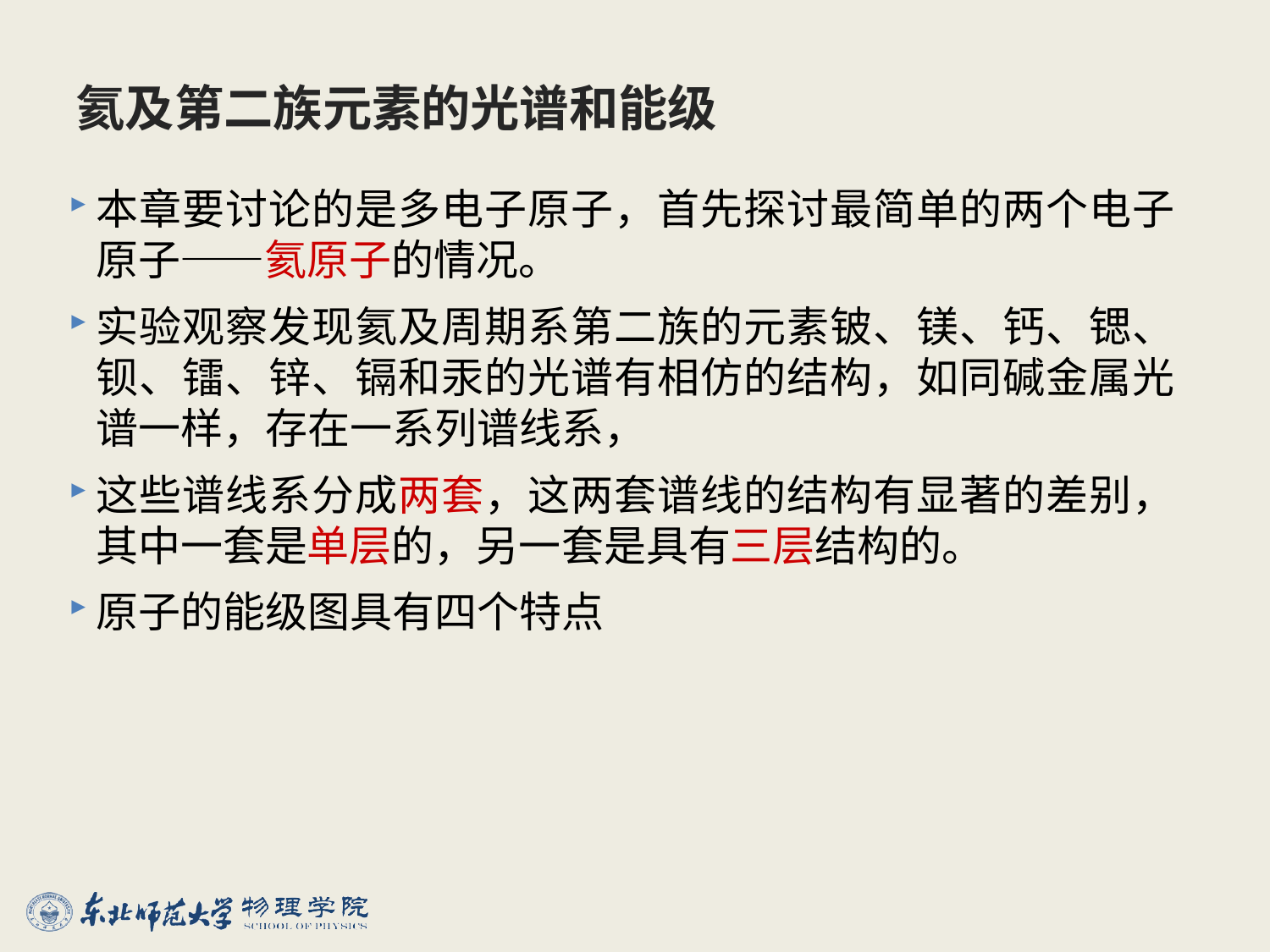

# 氦及第二族元素的光谱和能级
本章要讨论的是多电子原子，首先探讨最简单的两个电子原子——氦原子的情况。
实验观察发现氦及周期系第二族的元素铍、镁、钙、锶、钡、镭、锌、镉和汞的光谱有相仿的结构，如同碱金属光谱一样，存在一系列谱线系，
这些谱线系分成两套，这两套谱线的结构有显著的差别，其中一套是单层的，另一套是具有三层结构的。
原子的能级图具有四个特点